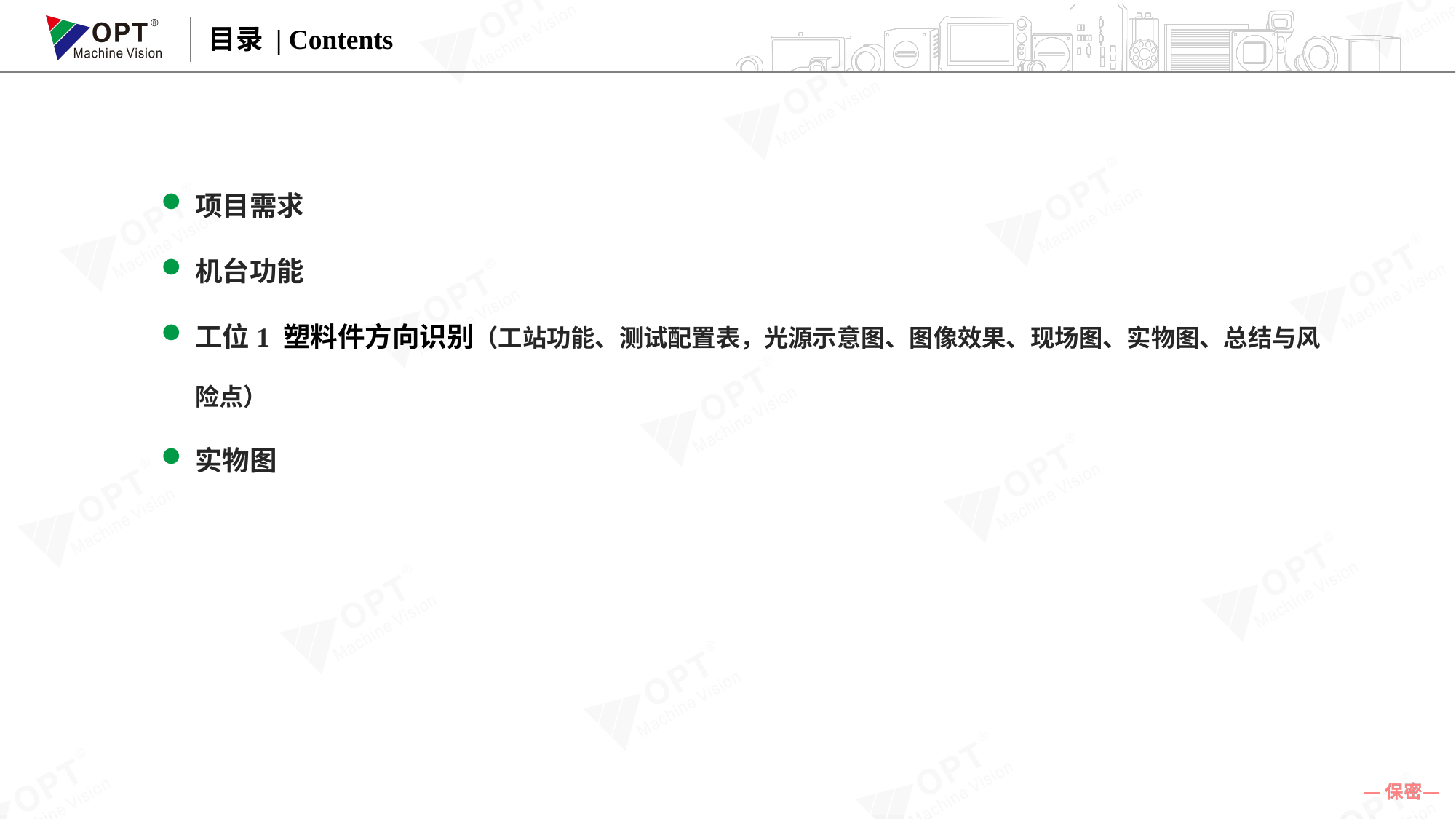

目录 | Contents
项目需求
机台功能
工位1 塑料件方向识别（工站功能、测试配置表，光源示意图、图像效果、现场图、实物图、总结与风险点）
实物图